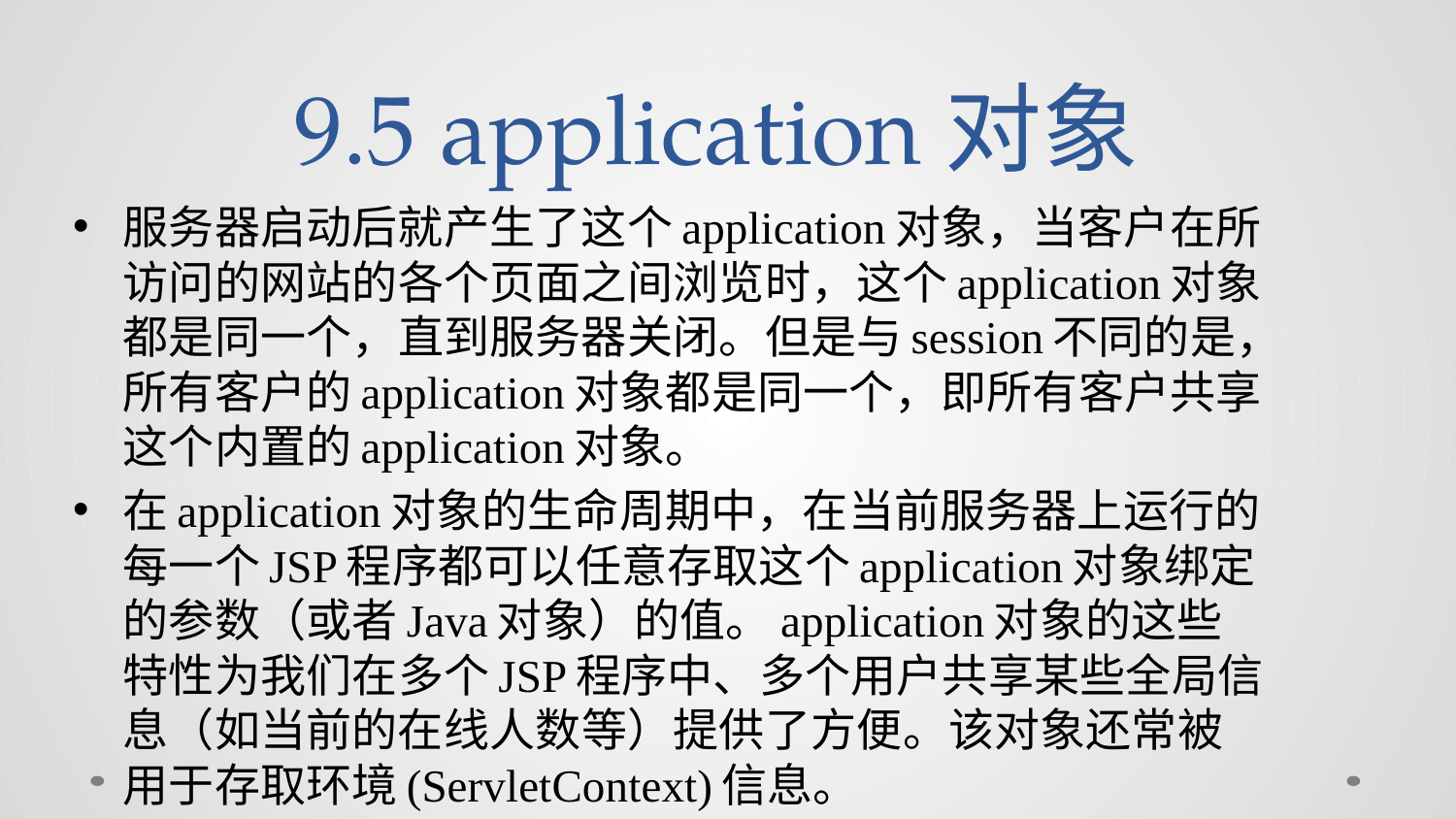

# 9.5 application对象
服务器启动后就产生了这个application对象，当客户在所访问的网站的各个页面之间浏览时，这个application对象都是同一个，直到服务器关闭。但是与session不同的是，所有客户的application对象都是同一个，即所有客户共享这个内置的application对象。
在application对象的生命周期中，在当前服务器上运行的每一个JSP程序都可以任意存取这个application对象绑定的参数（或者Java对象）的值。application对象的这些特性为我们在多个JSP程序中、多个用户共享某些全局信息（如当前的在线人数等）提供了方便。该对象还常被用于存取环境(ServletContext)信息。